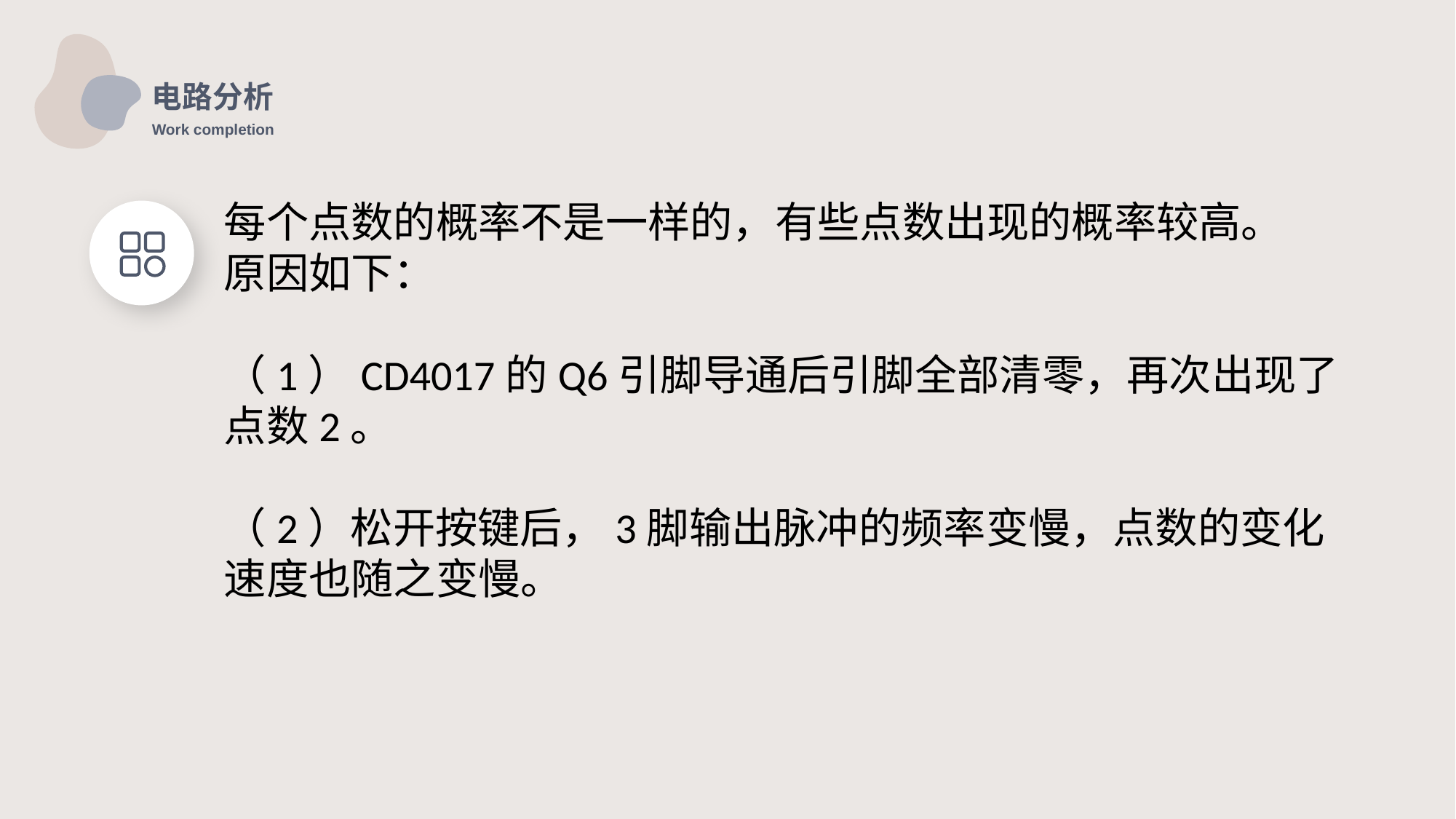

电路分析
Work completion
每个点数的概率不是一样的，有些点数出现的概率较高。
原因如下：

（1）CD4017的Q6引脚导通后引脚全部清零，再次出现了点数2。

（2）松开按键后，3脚输出脉冲的频率变慢，点数的变化速度也随之变慢。